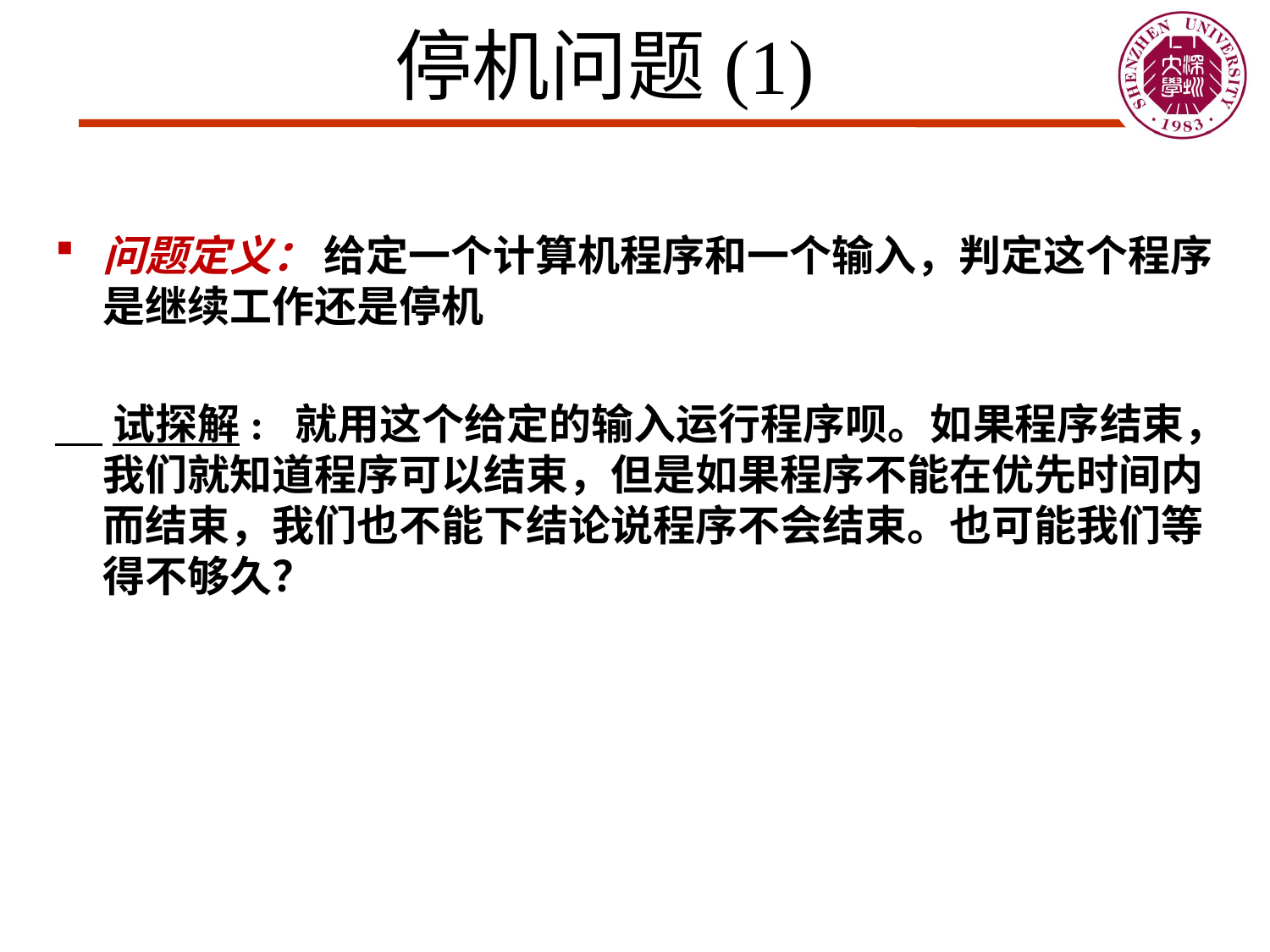

# 停机问题(1)
问题定义： 给定一个计算机程序和一个输入，判定这个程序是继续工作还是停机

     试探解:  就用这个给定的输入运行程序呗。如果程序结束，我们就知道程序可以结束，但是如果程序不能在优先时间内而结束，我们也不能下结论说程序不会结束。也可能我们等得不够久？